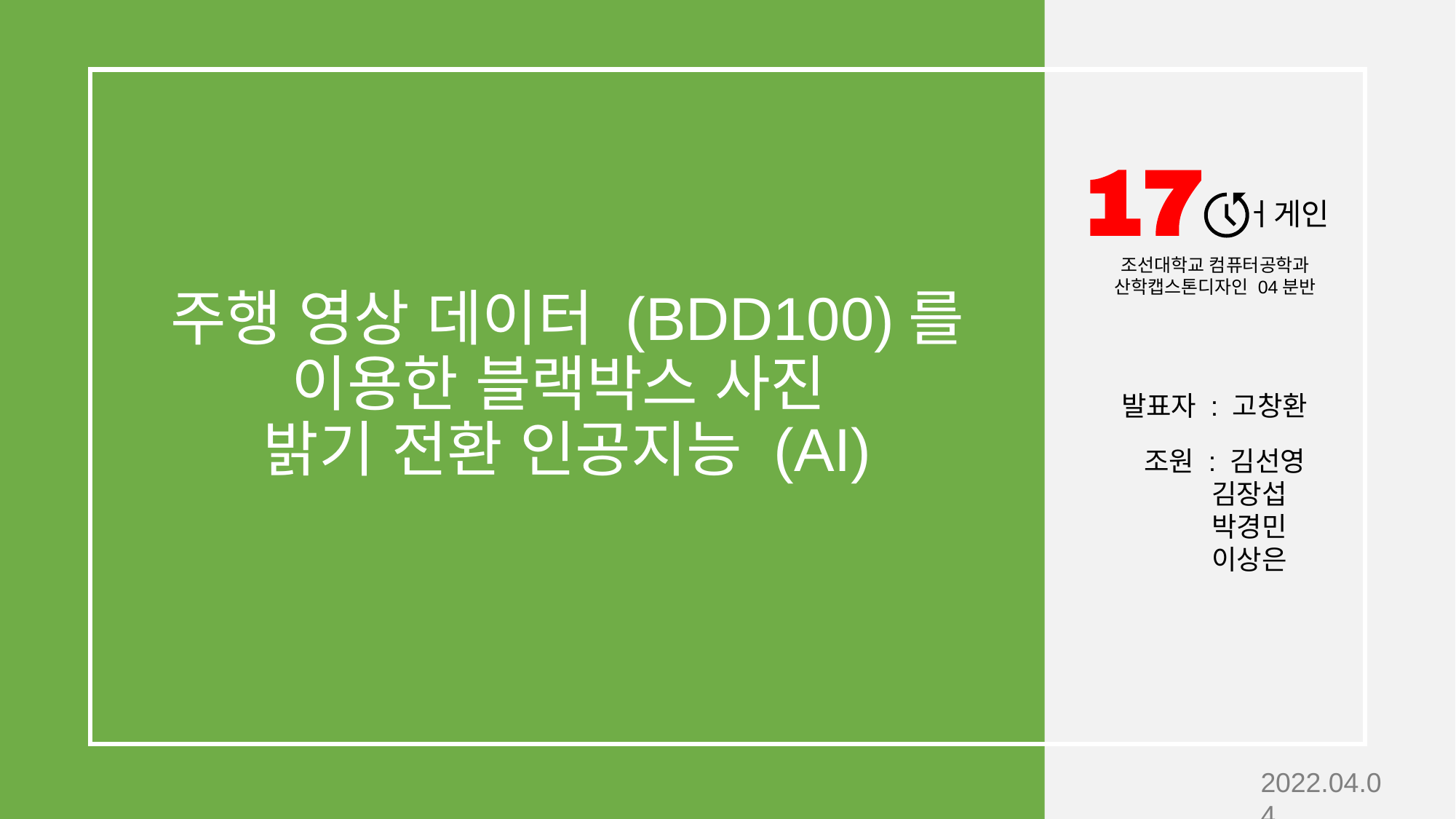

17
ㅓ게인

# 주행 영상 데이터 (BDD100)를 이용한 블랙박스 사진 밝기 전환 인공지능 (AI)
조선대학교 컴퓨터공학과
산학캡스톤디자인 04분반
발표자 : 고창환
조원 : 김선영
        김장섭
        박경민
        이상은
2022.04.04